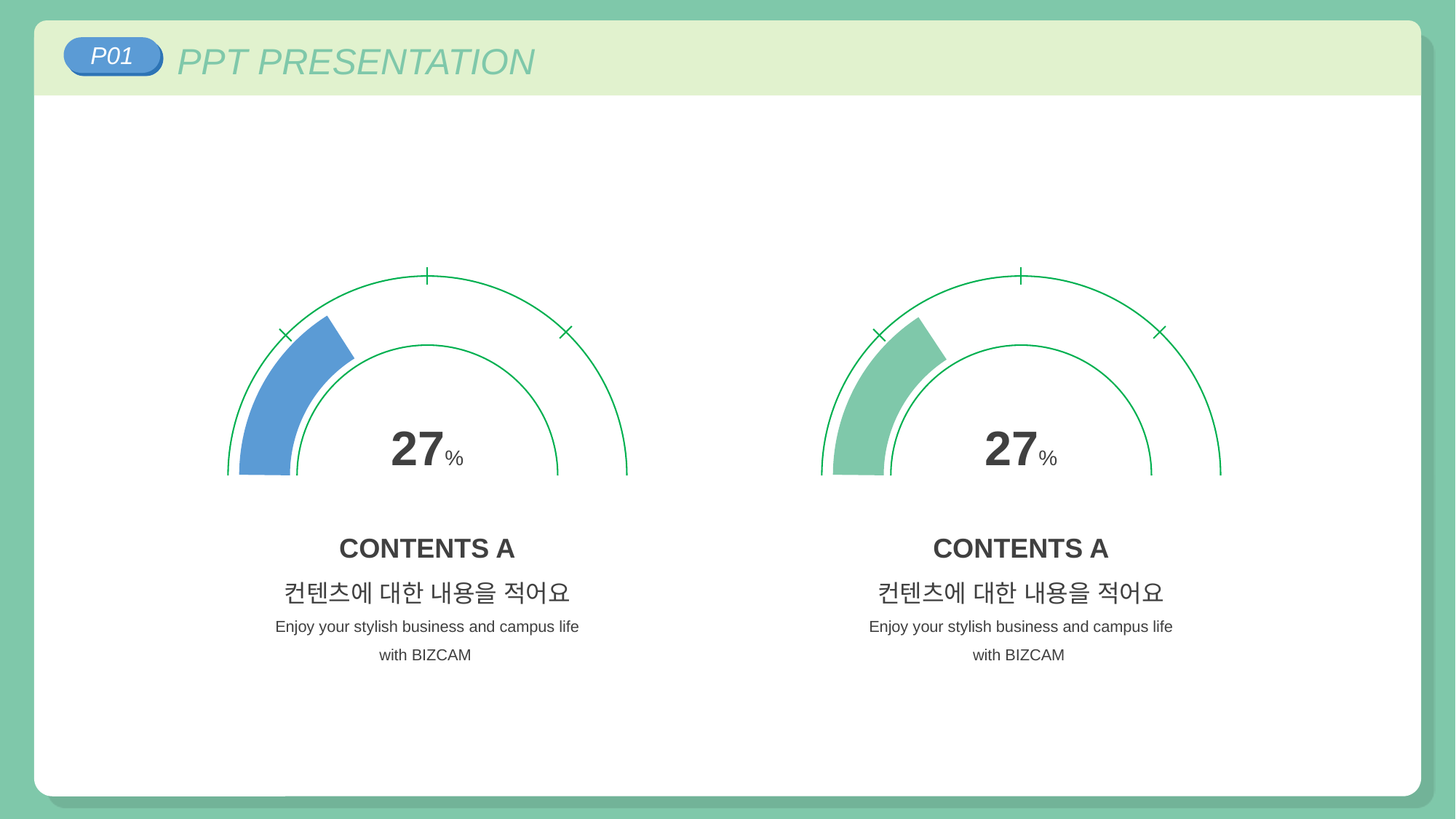

PPT PRESENTATION
P01

27%
27%
CONTENTS A
컨텐츠에 대한 내용을 적어요
Enjoy your stylish business and campus life with BIZCAM
CONTENTS A
컨텐츠에 대한 내용을 적어요
Enjoy your stylish business and campus life with BIZCAM